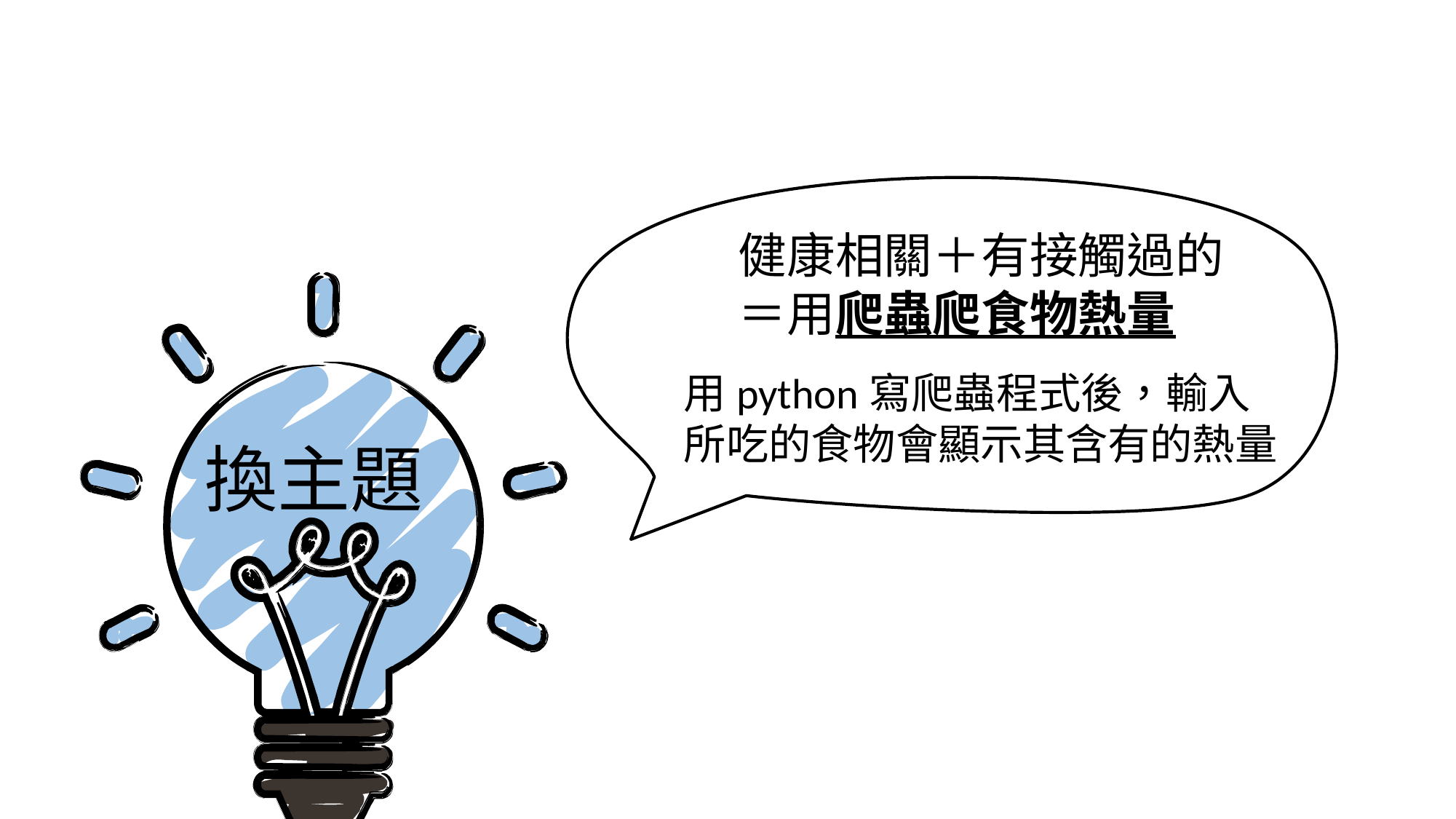

健康相關＋有接觸過的
＝用爬蟲爬食物熱量

用python寫爬蟲程式後，輸入所吃的食物會顯示其含有的熱量
換主題